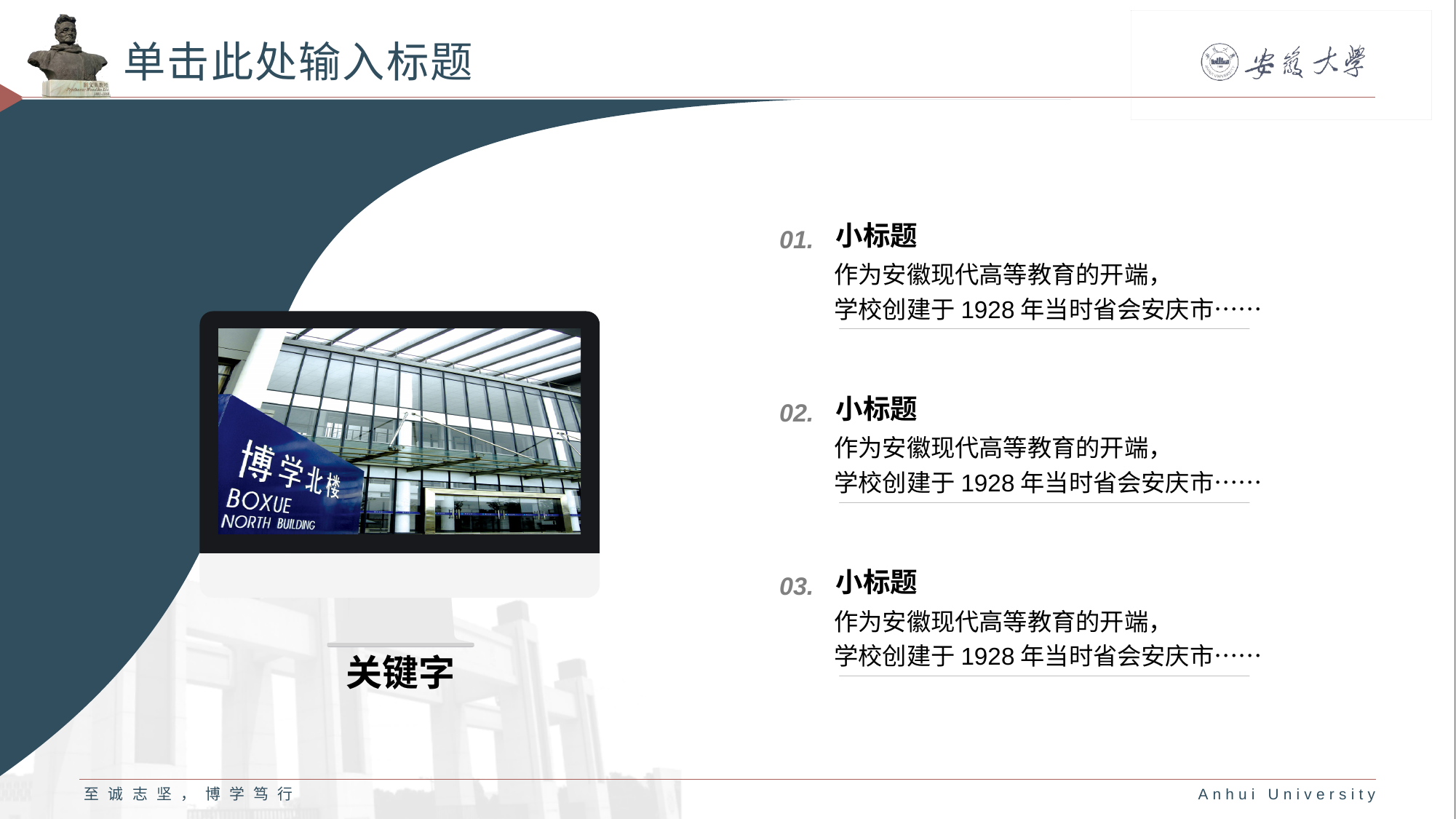

# 单击此处输入标题

小标题
01.
作为安徽现代高等教育的开端，
学校创建于1928年当时省会安庆市……

小标题
02.
作为安徽现代高等教育的开端，
学校创建于1928年当时省会安庆市……
小标题
03.
作为安徽现代高等教育的开端，
学校创建于1928年当时省会安庆市……
关键字